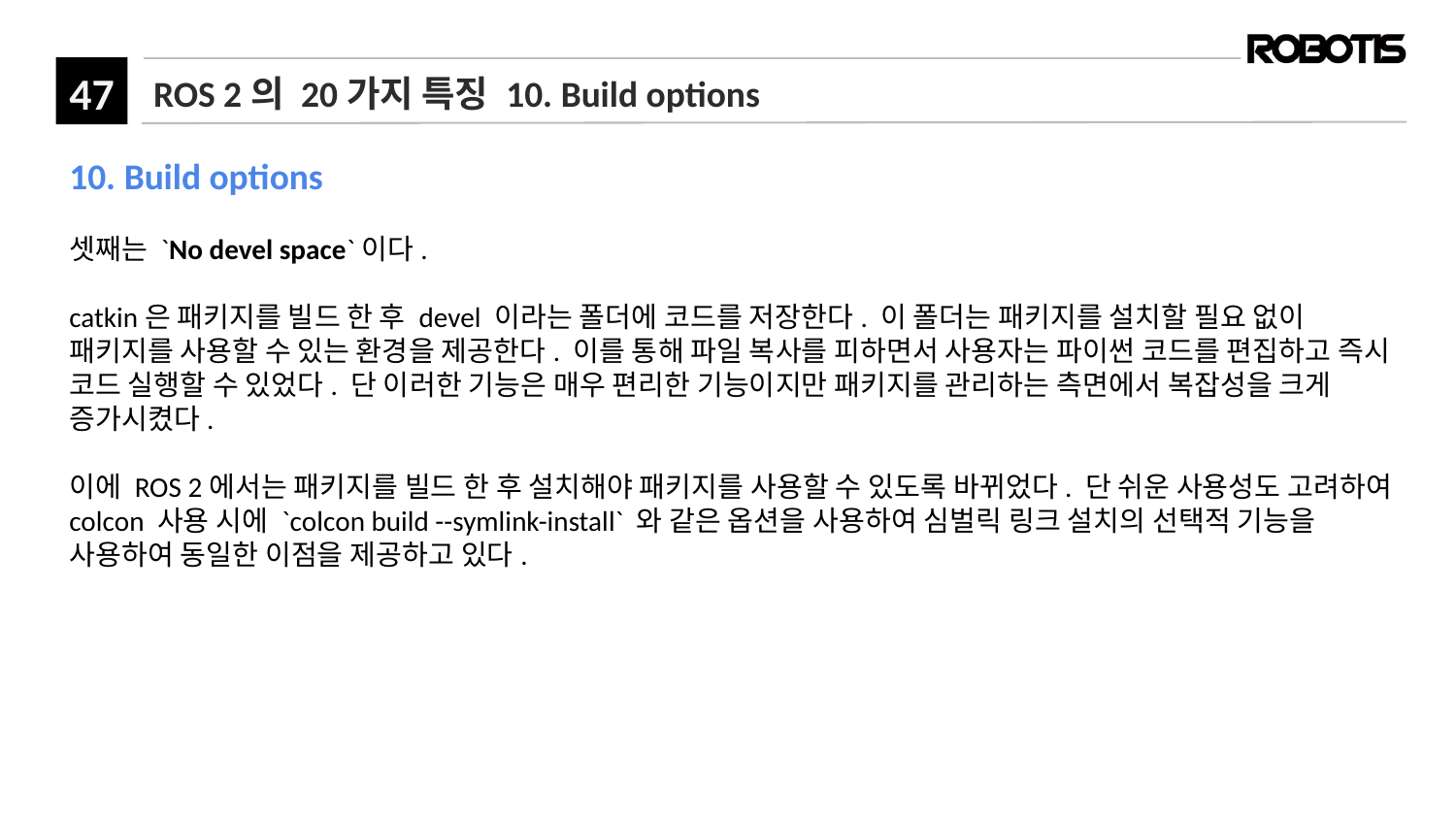

# ROS 2의 20가지 특징 10. Build options
10. Build options

셋째는 `No devel space`이다.

catkin은 패키지를 빌드 한 후 devel 이라는 폴더에 코드를 저장한다. 이 폴더는 패키지를 설치할 필요 없이 패키지를 사용할 수 있는 환경을 제공한다. 이를 통해 파일 복사를 피하면서 사용자는 파이썬 코드를 편집하고 즉시 코드 실행할 수 있었다. 단 이러한 기능은 매우 편리한 기능이지만 패키지를 관리하는 측면에서 복잡성을 크게 증가시켰다.

이에 ROS 2에서는 패키지를 빌드 한 후 설치해야 패키지를 사용할 수 있도록 바뀌었다. 단 쉬운 사용성도 고려하여 colcon 사용 시에 `colcon build --symlink-install` 와 같은 옵션을 사용하여 심벌릭 링크 설치의 선택적 기능을 사용하여 동일한 이점을 제공하고 있다.